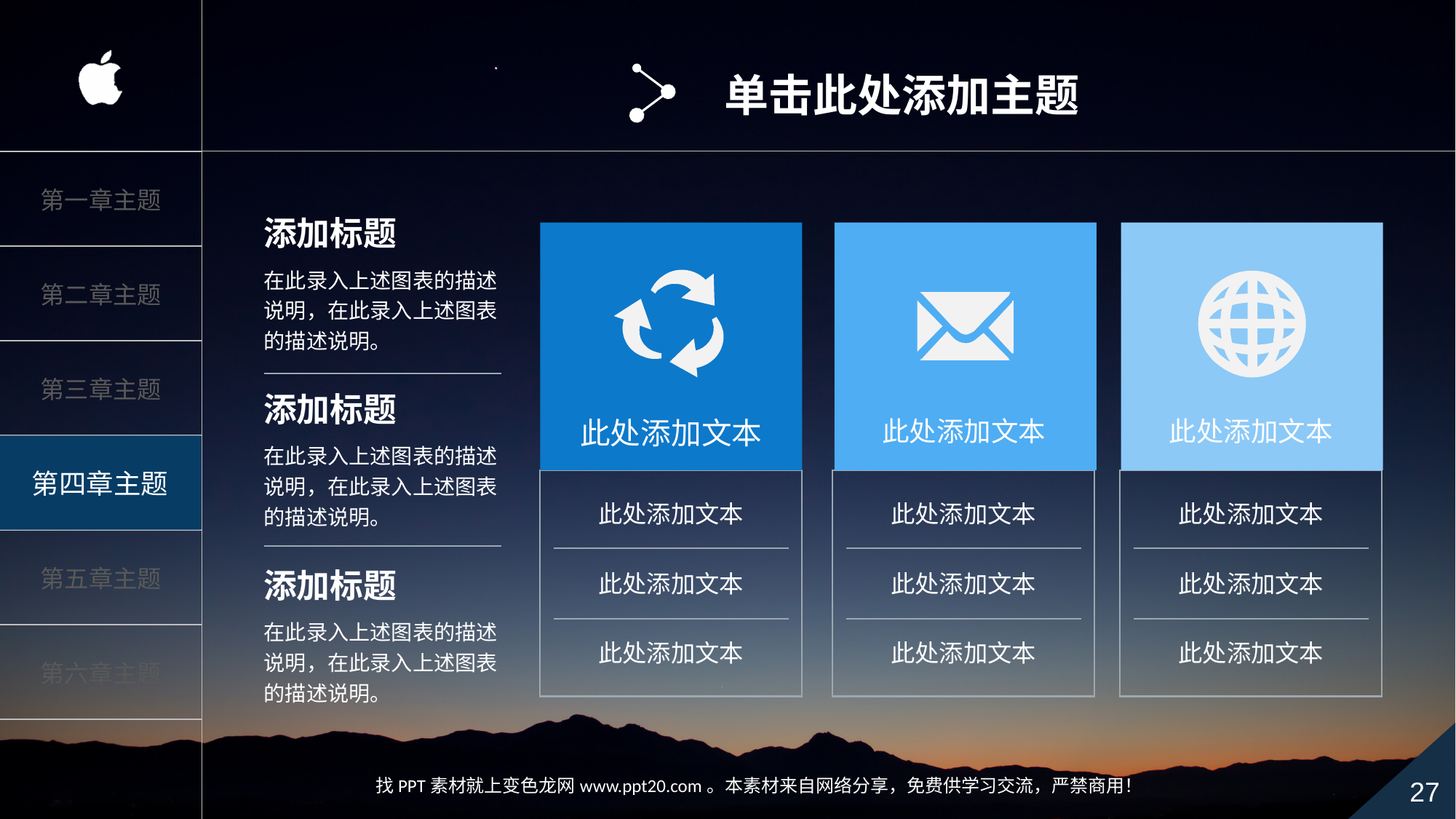

单击此处添加主题
添加标题

此处添加文本

此处添加文本

此处添加文本
在此录入上述图表的描述说明，在此录入上述图表的描述说明。

添加标题
在此录入上述图表的描述说明，在此录入上述图表的描述说明。

此处添加文本
此处添加文本
此处添加文本

此处添加文本
此处添加文本
此处添加文本

此处添加文本
此处添加文本
此处添加文本
添加标题
在此录入上述图表的描述说明，在此录入上述图表的描述说明。